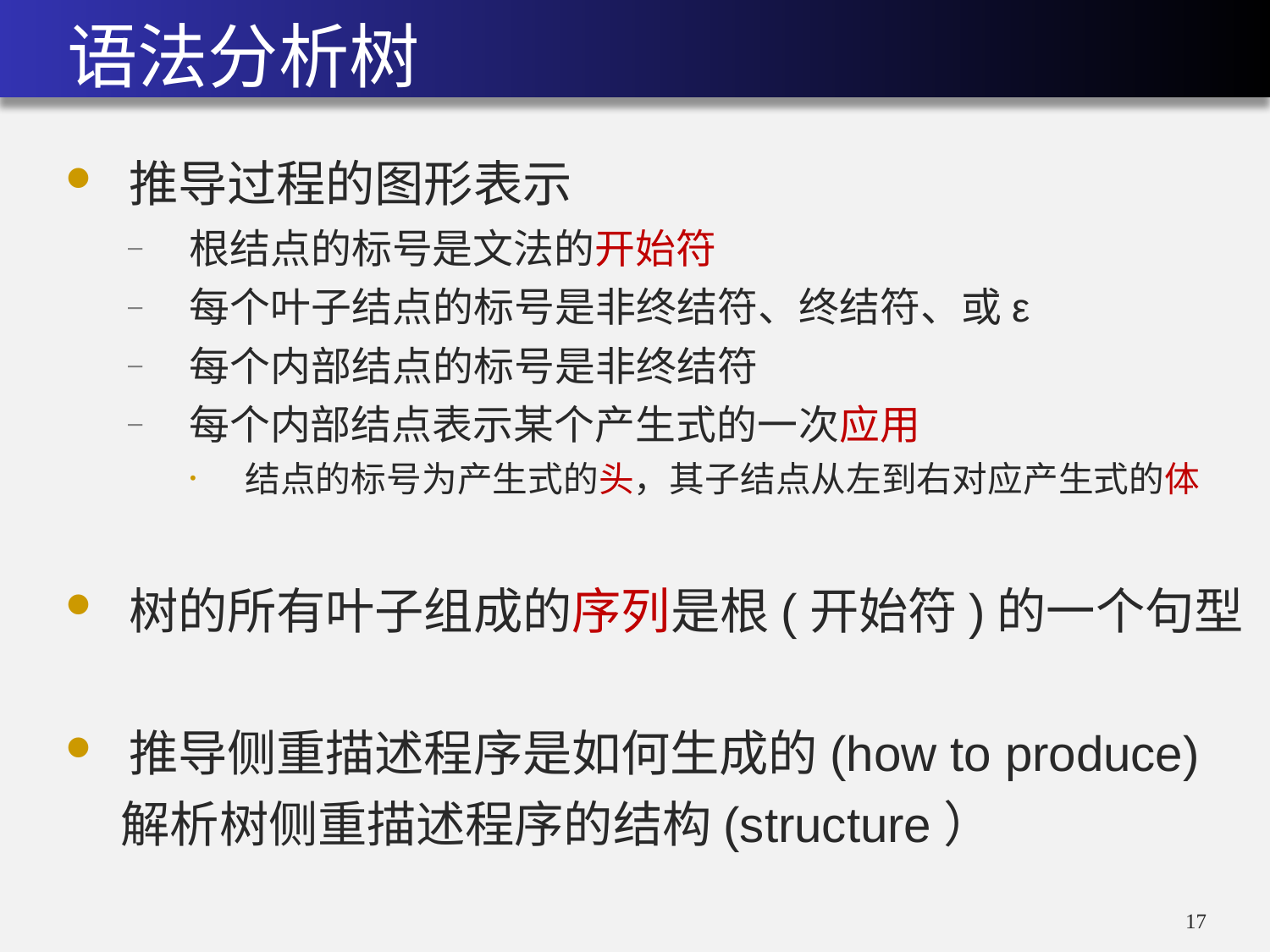

# 语法分析树
推导过程的图形表示
根结点的标号是文法的开始符
每个叶子结点的标号是非终结符、终结符、或ε
每个内部结点的标号是非终结符
每个内部结点表示某个产生式的一次应用
结点的标号为产生式的头，其子结点从左到右对应产生式的体

树的所有叶子组成的序列是根(开始符)的一个句型

推导侧重描述程序是如何生成的(how to produce)
    解析树侧重描述程序的结构(structure）
17